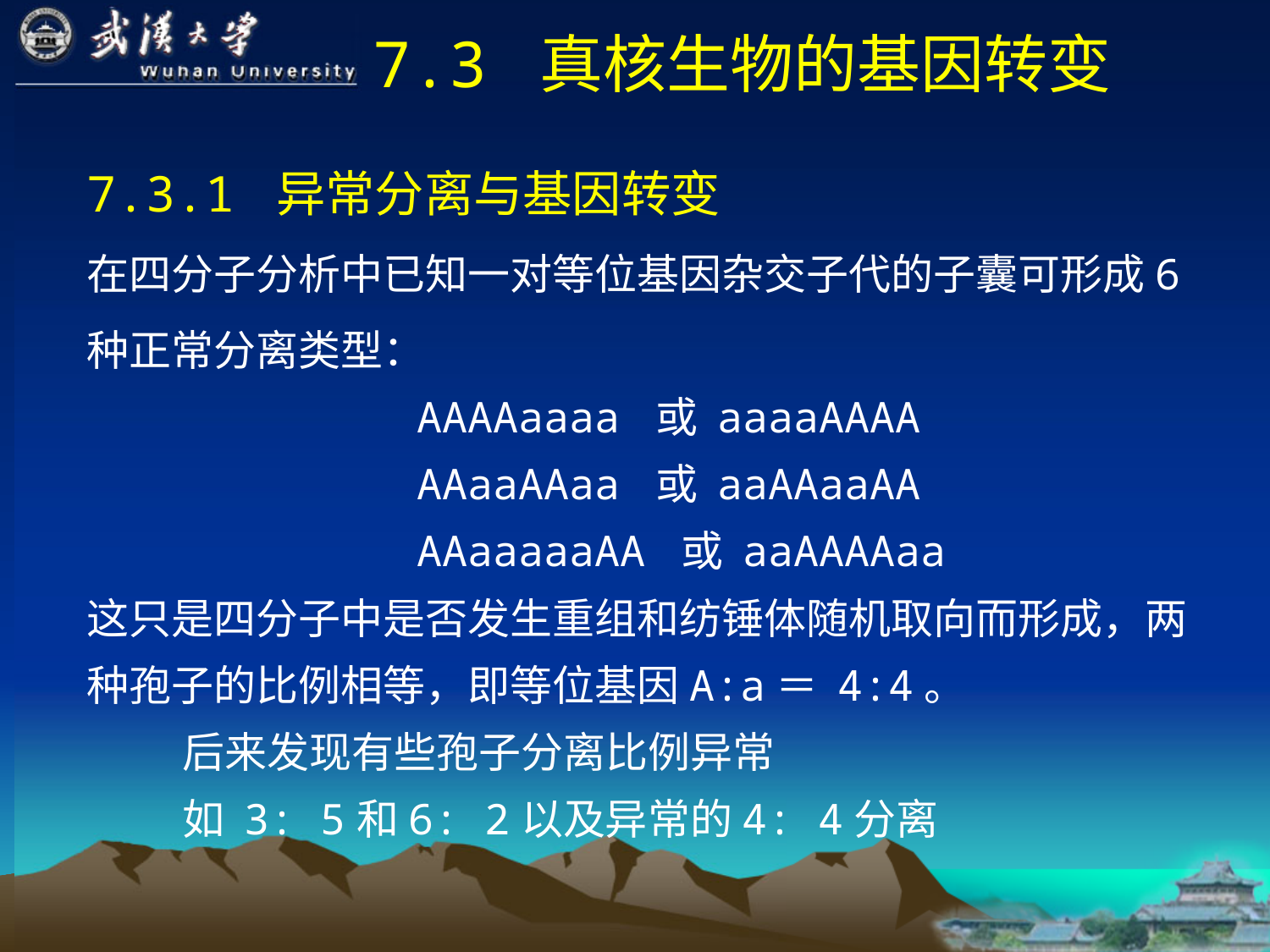

# 7.3 真核生物的基因转变
7.3.1 异常分离与基因转变
在四分子分析中已知一对等位基因杂交子代的子囊可形成6种正常分离类型：
             AAAAaaaa 或 aaaaAAAA
             AAaaAAaa 或 aaAAaaAA
             AAaaaaaAA 或 aaAAAAaa
这只是四分子中是否发生重组和纺锤体随机取向而形成，两种孢子的比例相等，即等位基因A:a＝ 4:4。
         后来发现有些孢子分离比例异常
         如 3: 5和6: 2以及异常的4: 4分离